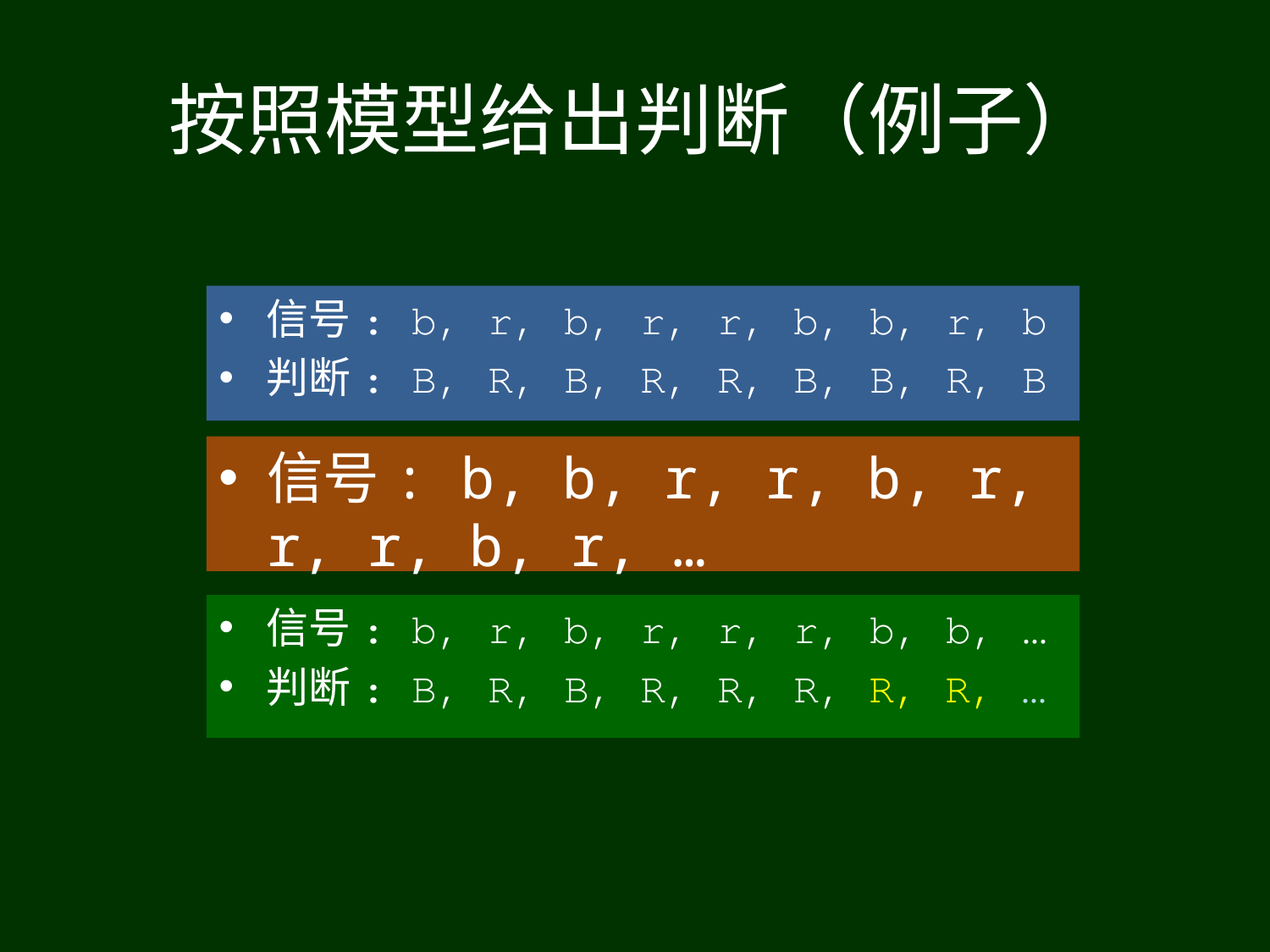

# 按照模型给出判断（例子）
信号: b, r, b, r, r, b, b, r, b
判断: B, R, B, R, R, B, B, R, B
信号: b, b, r, r, b, r, r, r, b, r, …
判断: B, B, B, B, B, B, B, B, B, B, …
信号: b, r, b, r, r, r, b, b, …
判断: B, R, B, R, R, R, R, R, …